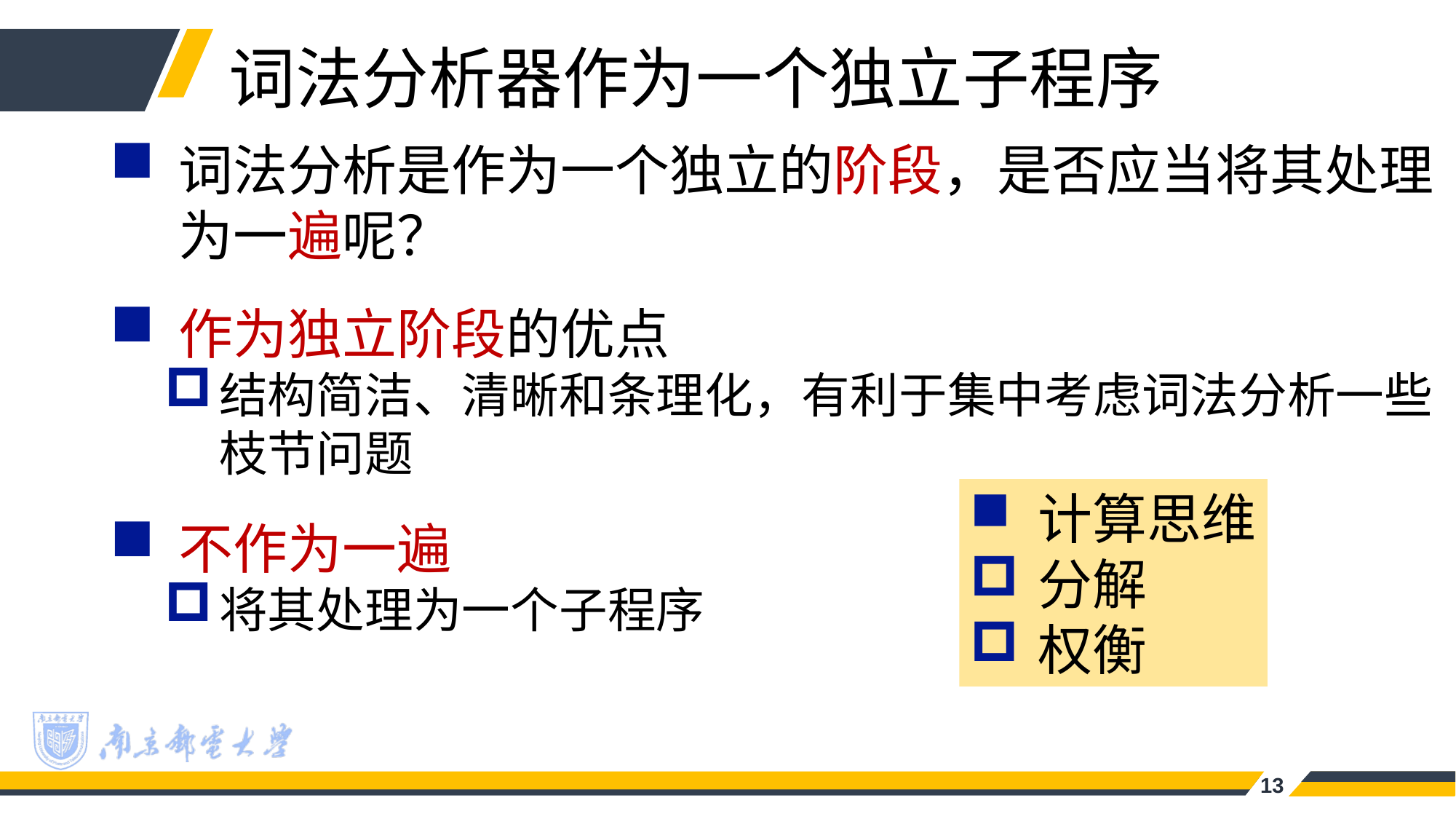

词法分析器作为一个独立子程序
词法分析是作为一个独立的阶段，是否应当将其处理为一遍呢？
作为独立阶段的优点
结构简洁、清晰和条理化，有利于集中考虑词法分析一些枝节问题
不作为一遍
将其处理为一个子程序
计算思维
分解
权衡
13